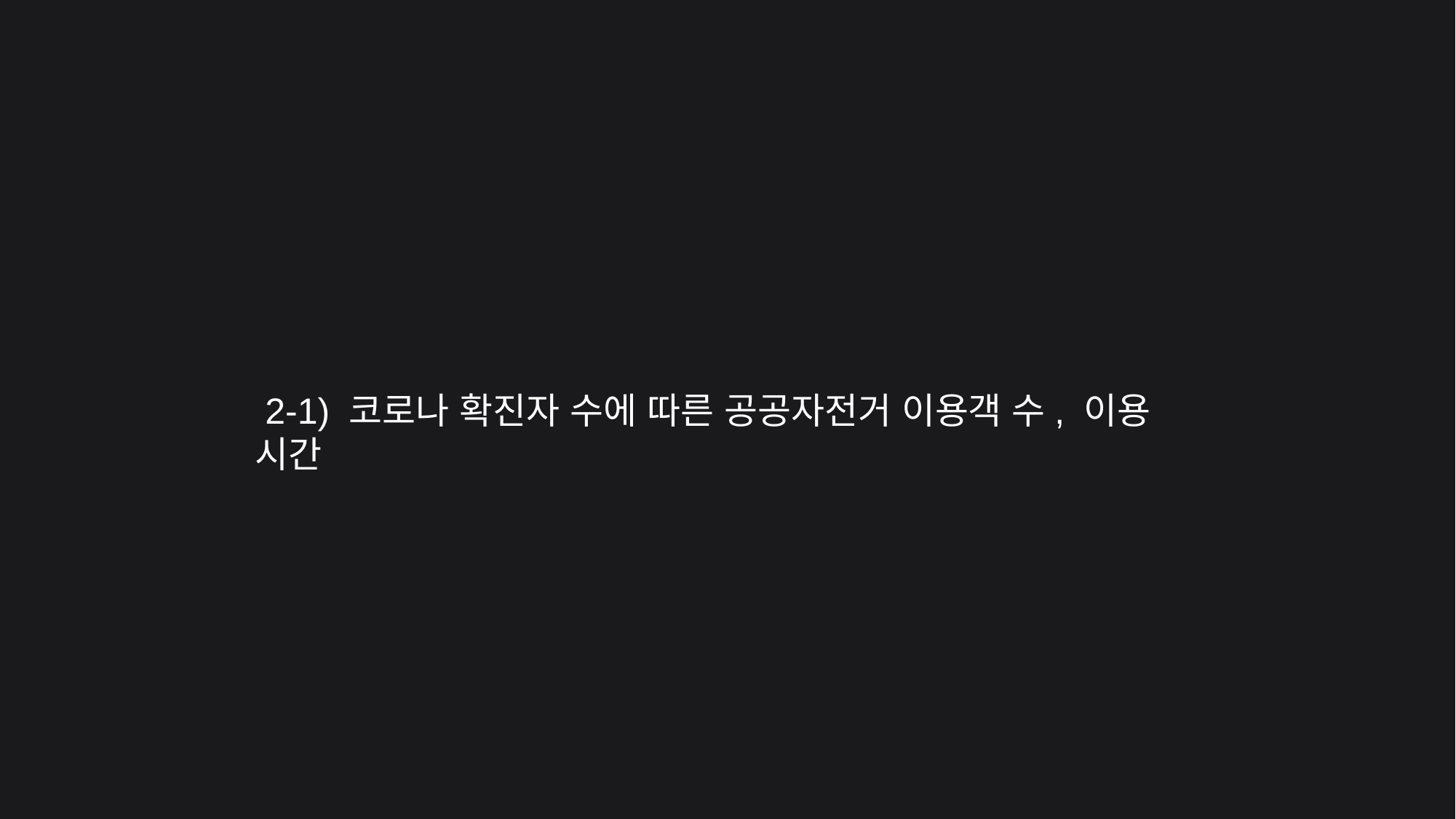

2-1) 코로나 확진자 수에 따른 공공자전거 이용객 수, 이용 시간